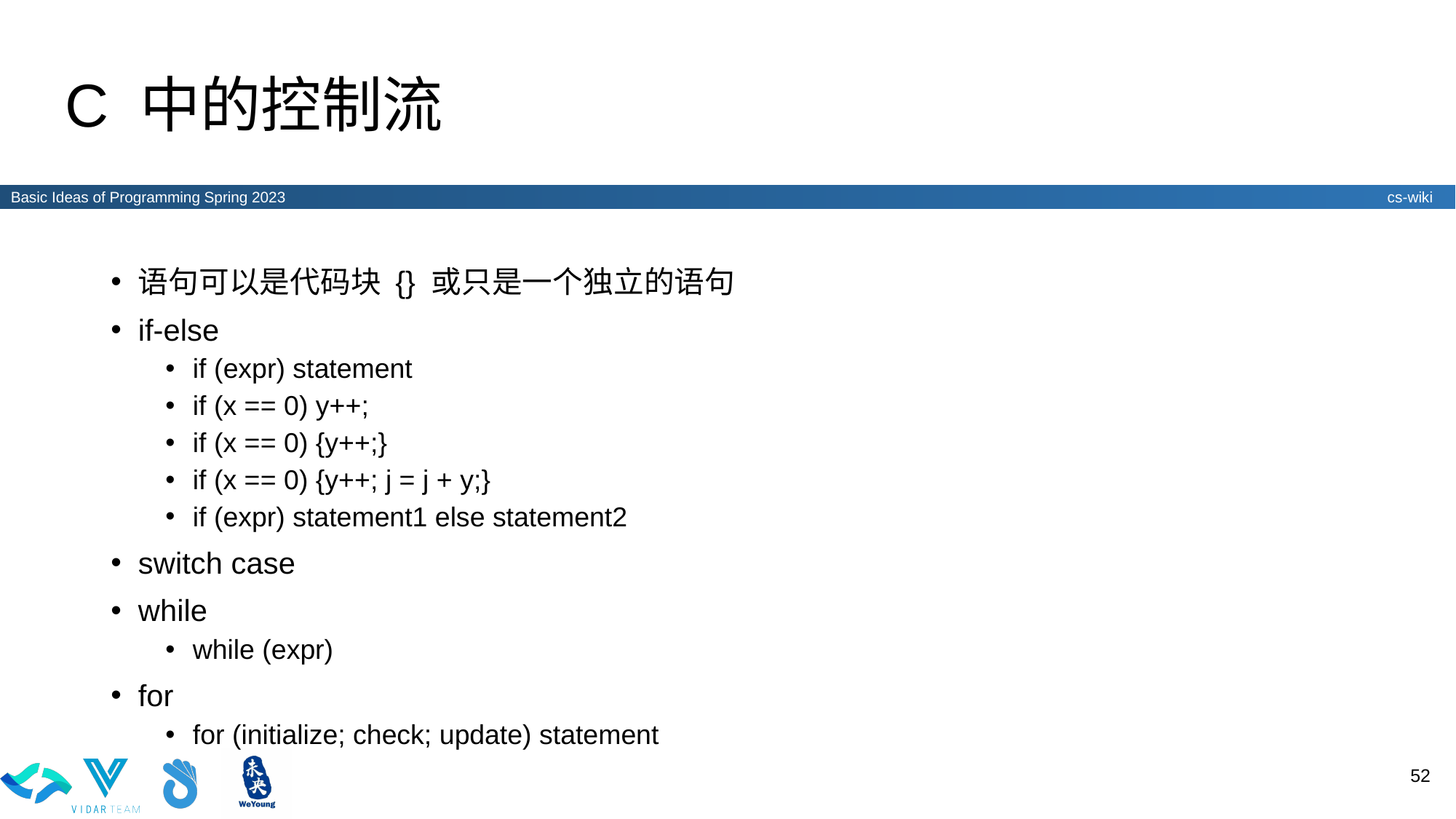

# C 中的控制流
语句可以是代码块 {} 或只是一个独立的语句
if-else
if (expr) statement
if (x == 0) y++;
if (x == 0) {y++;}
if (x == 0) {y++; j = j + y;}
if (expr) statement1 else statement2
switch case
while
while (expr)
for
for (initialize; check; update) statement